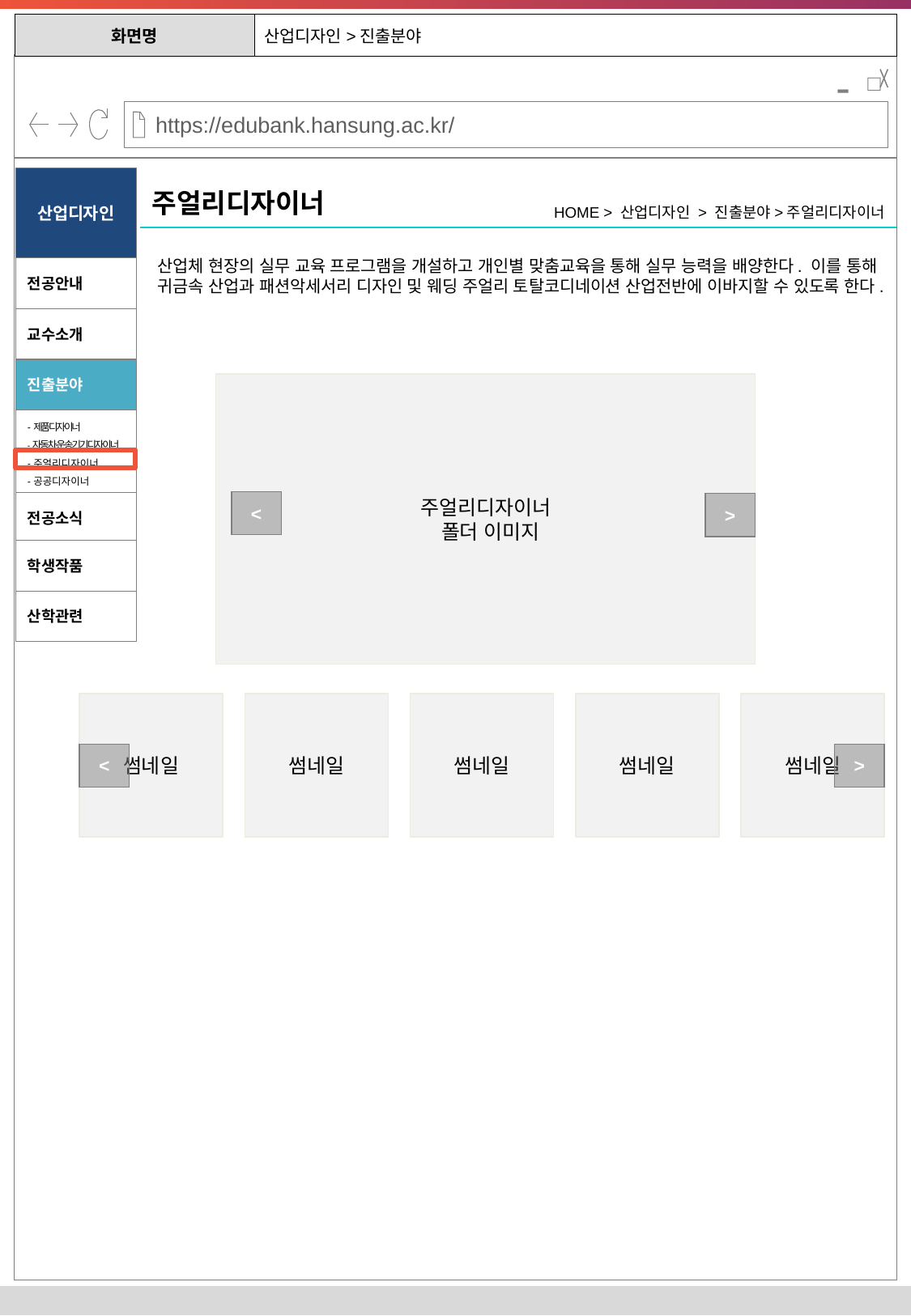

| 화면명 | 산업디자인>진출분야 |
| --- | --- |
-
산업디자인
주얼리디자이너
HOME > 산업디자인 > 진출분야>주얼리디자이너
산업체 현장의 실무 교육 프로그램을 개설하고 개인별 맞춤교육을 통해 실무 능력을 배양한다. 이를 통해 귀금속 산업과 패션악세서리 디자인 및 웨딩 주얼리 토탈코디네이션 산업전반에 이바지할 수 있도록 한다.
전공안내
교수소개
진출분야
주얼리디자이너
 폴더 이미지
-제품디자이너
-자동차∙운송기기디자이너
-주얼리디자이너
-공공디자이너

<
전공소식
>
학생작품
산학관련
썸네일
썸네일
썸네일
썸네일
썸네일
<
>